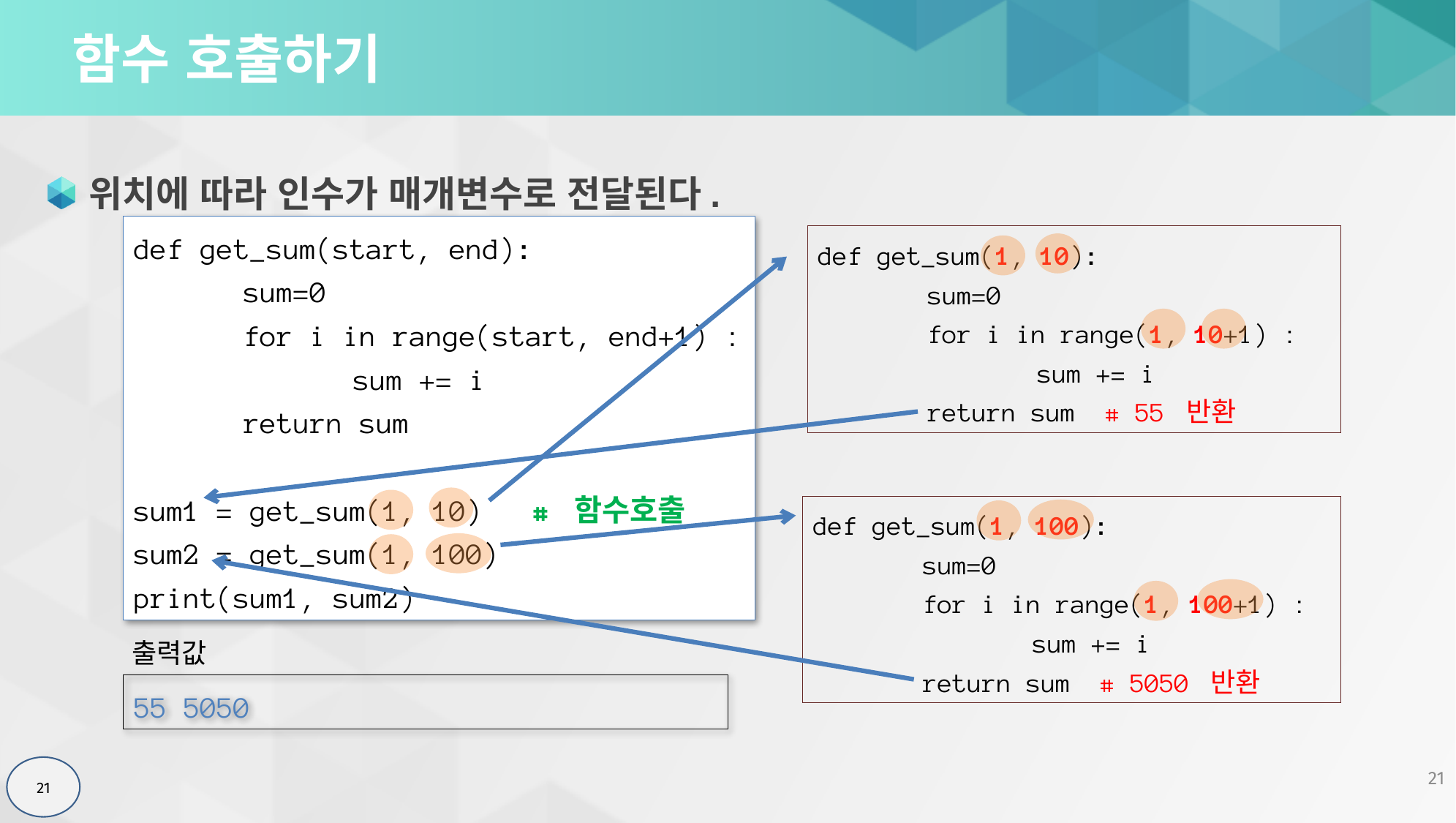

# 함수 호출하기

위치에 따라 인수가 매개변수로 전달된다.
def get_sum(start, end):
	sum=0
	for i in range(start, end+1) :
		sum += i
	return sum

sum1 = get_sum(1, 10)   # 함수호출
sum2 = get_sum(1, 100)
print(sum1, sum2)
def get_sum(1, 10):
	sum=0
	for i in range(1, 10+1) :
		sum += i
	return sum  # 55 반환

def get_sum(1, 100):
	sum=0
	for i in range(1, 100+1) :
		sum += i
	return sum  # 5050 반환

출력값
55 5050
21